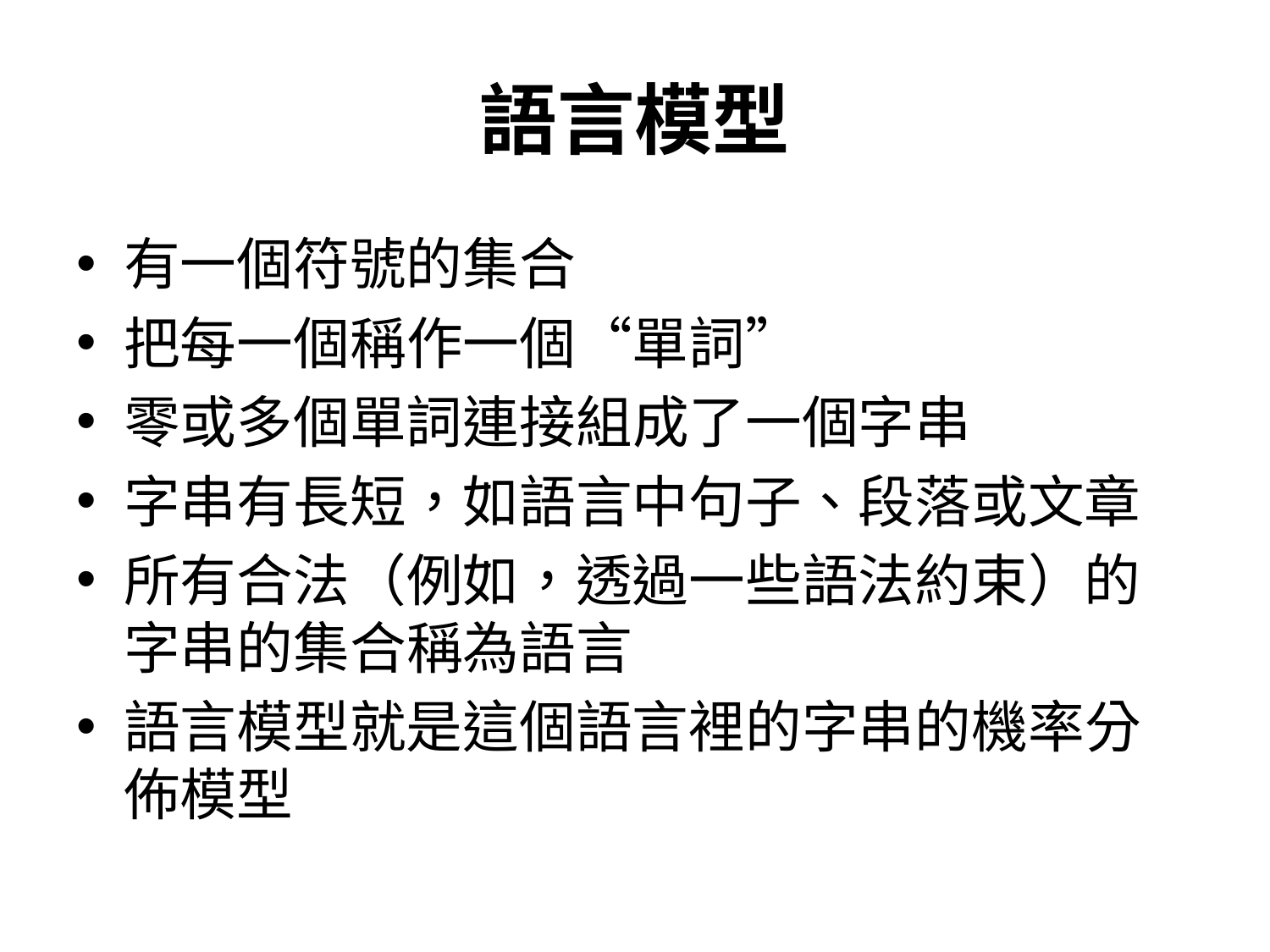

# 語言模型
有一個符號的集合
把每一個稱作一個“單詞”
零或多個單詞連接組成了一個字串
字串有長短，如語言中句子、段落或文章
所有合法（例如，透過一些語法約束）的字串的集合稱為語言
語言模型就是這個語言裡的字串的機率分佈模型